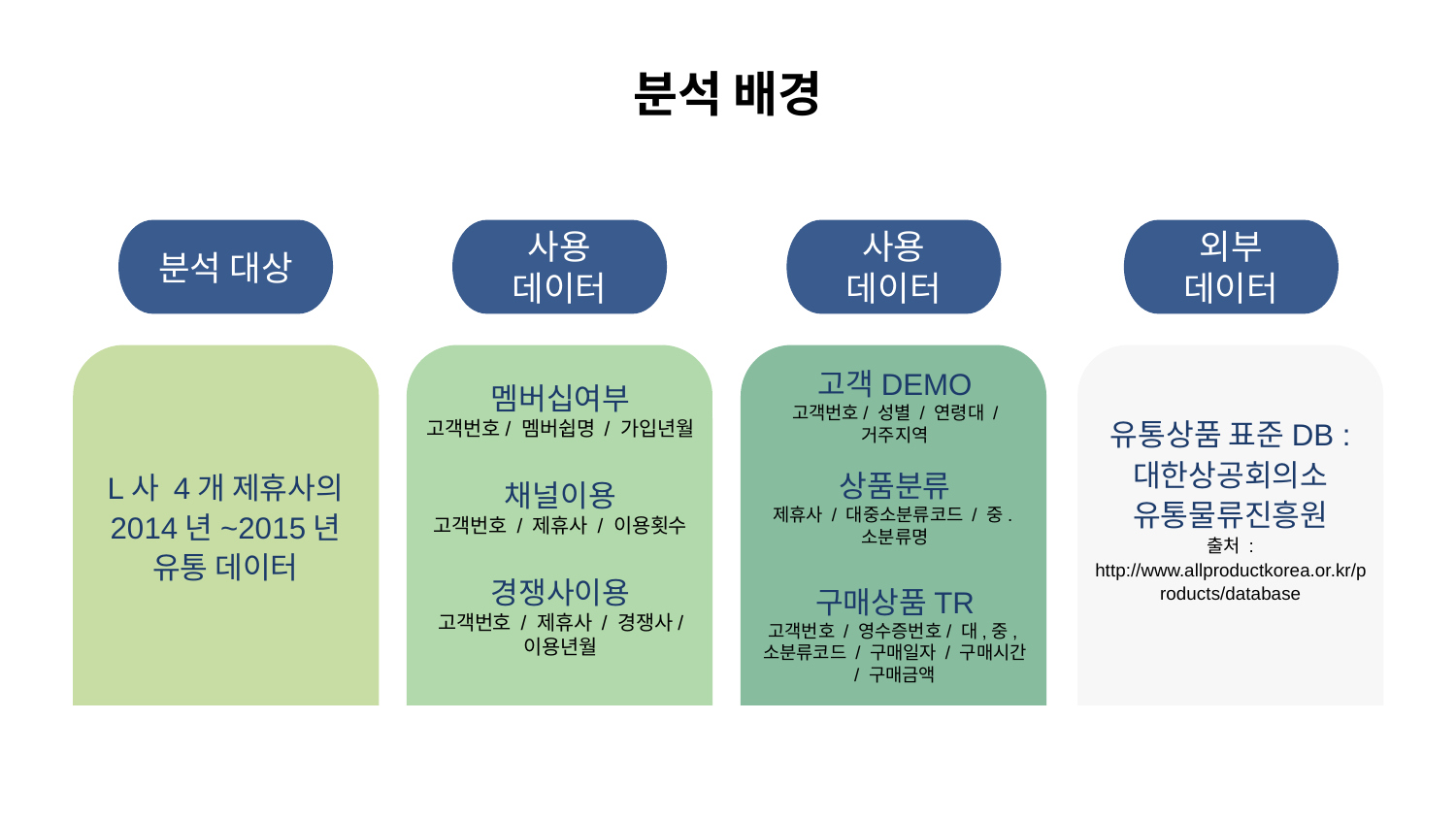

# 분석 배경
분석 대상
사용 데이터
사용 데이터
외부 데이터

고객DEMO
고객번호/ 성별 / 연령대 / 거주지역

상품분류
제휴사 / 대중소분류코드 / 중.소분류명

구매상품TR
고객번호 / 영수증번호/ 대,중,소분류코드 / 구매일자 / 구매시간 / 구매금액
멤버십여부
고객번호/ 멤버쉽명 / 가입년월

채널이용
고객번호 / 제휴사 / 이용횟수

경쟁사이용
고객번호 / 제휴사 / 경쟁사/ 이용년월

유통상품 표준DB : 대한상공회의소 유통물류진흥원
출처 : http://www.allproductkorea.or.kr/products/database

L사 4개 제휴사의 2014년~2015년 유통 데이터